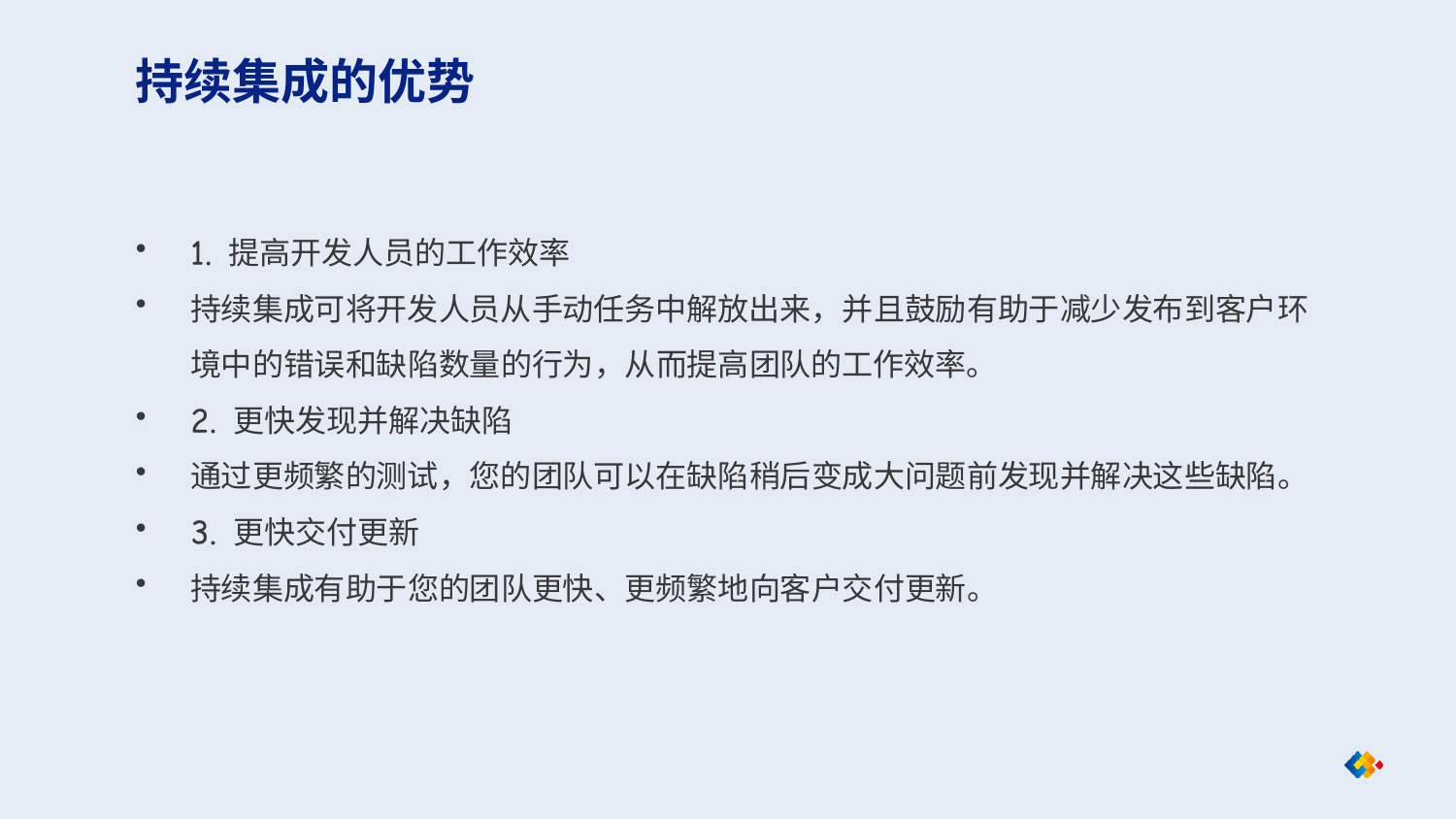

持续集成的优势
1. 提高开发人员的工作效率
持续集成可将开发人员从手动任务中解放出来，并且鼓励有助于减少发布到客户环境中的错误和缺陷数量的行为，从而提高团队的工作效率。
2. 更快发现并解决缺陷
通过更频繁的测试，您的团队可以在缺陷稍后变成大问题前发现并解决这些缺陷。
3. 更快交付更新
持续集成有助于您的团队更快、更频繁地向客户交付更新。